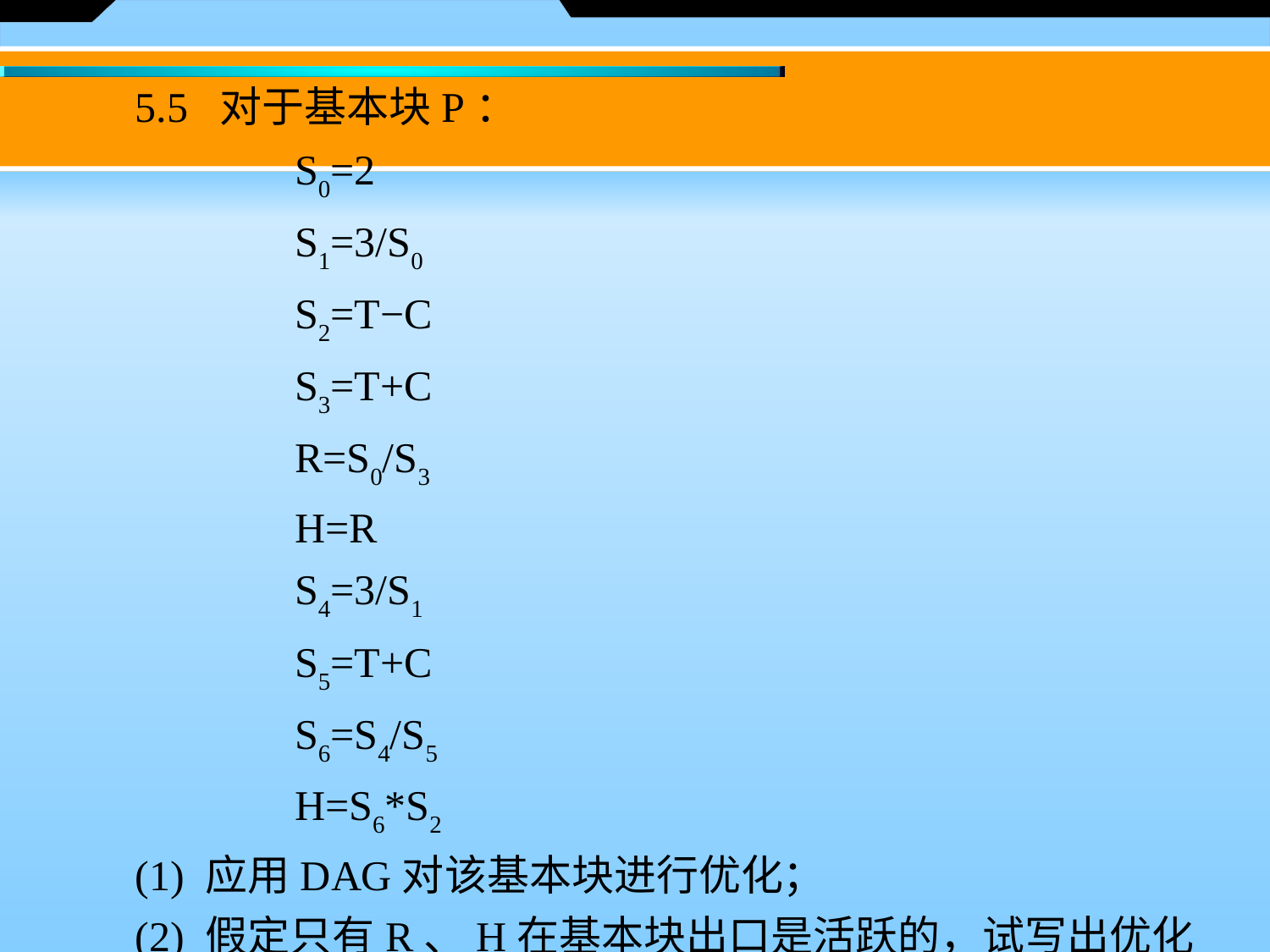

5.5  对于基本块P：
		S0=2
		S1=3/S0
		S2=T−C
		S3=T+C
		R=S0/S3
		H=R
		S4=3/S1
		S5=T+C
		S6=S4/S5
		H=S6*S2
　　(1) 应用DAG对该基本块进行优化；
　　(2) 假定只有R、H在基本块出口是活跃的，试写出优化后的四元式序列。